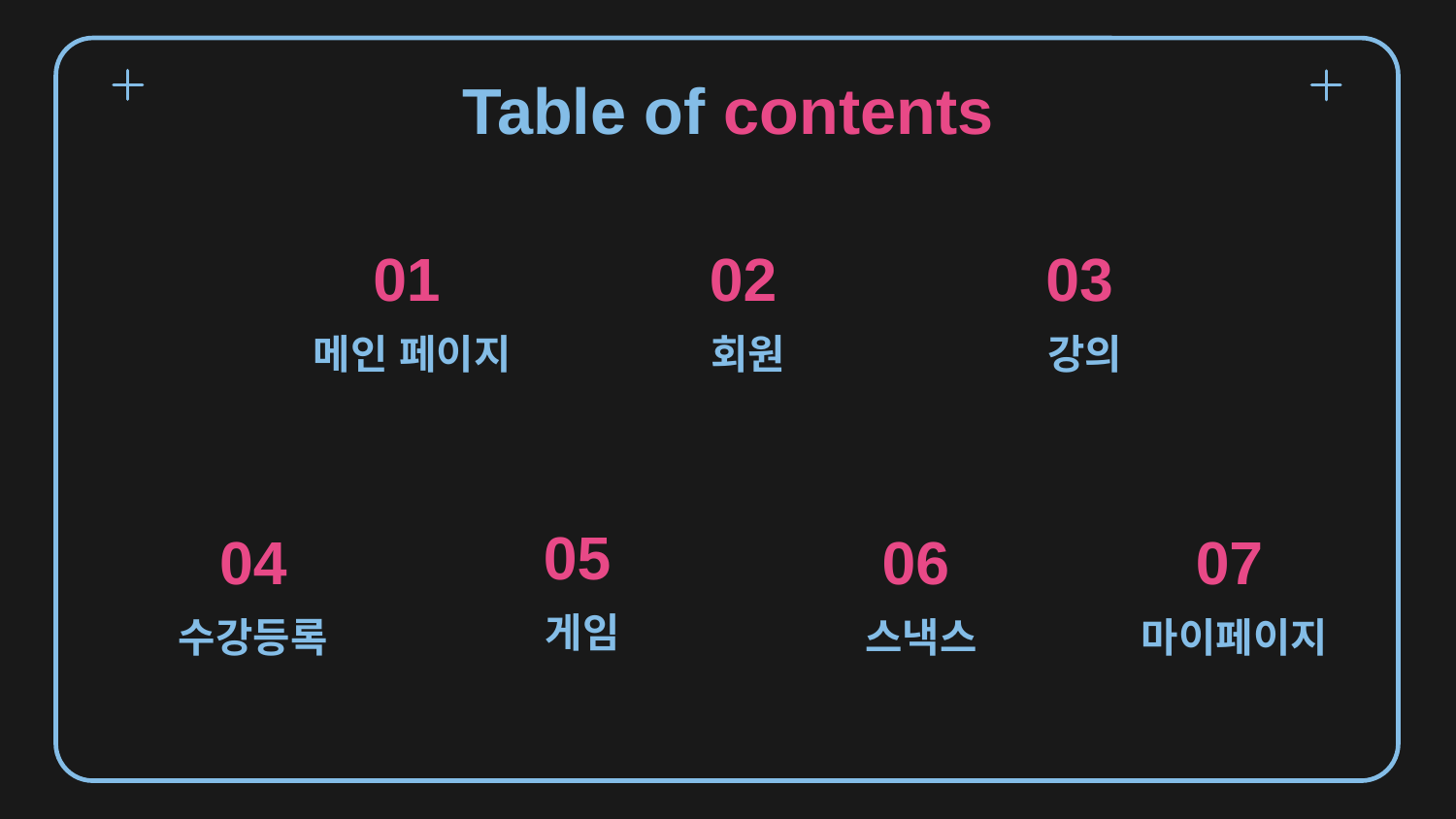

Table of contents
01
03
02
# 메인 페이지
강의
회원
05
04
06
07
게임
수강등록
스낵스
마이페이지